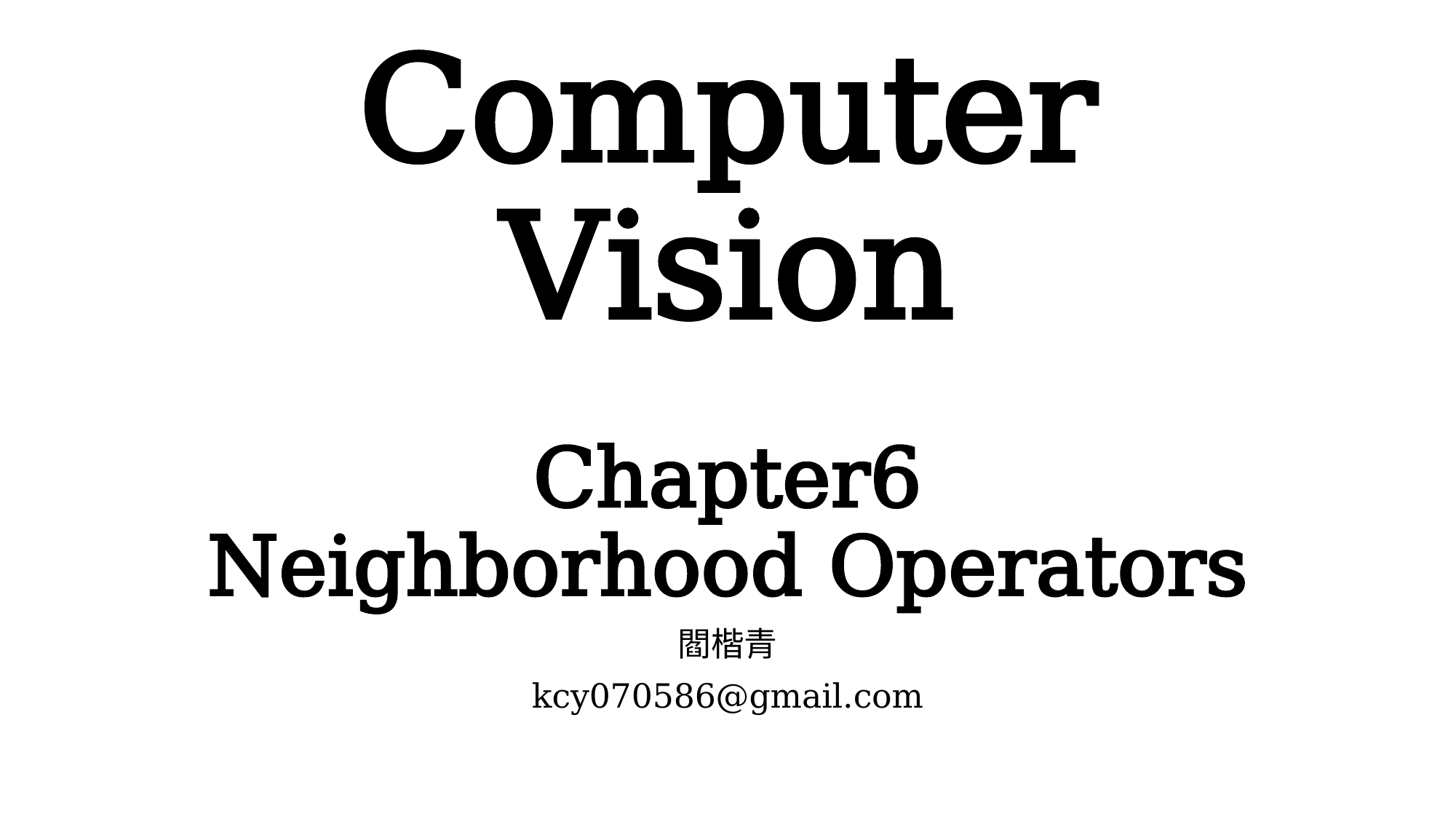

# Computer Vision
Chapter6
Neighborhood Operators
閻楷青
kcy070586@gmail.com